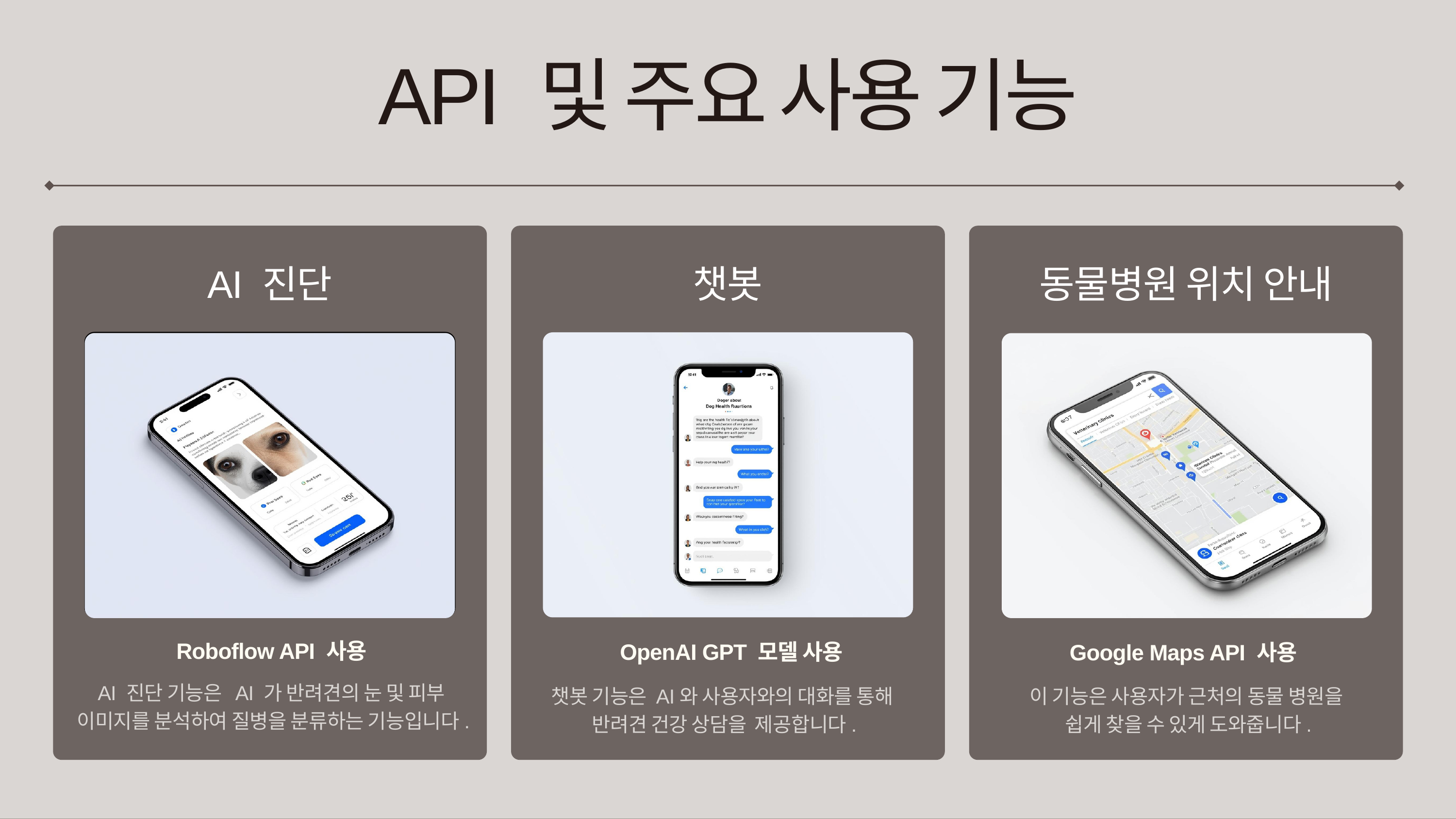

API 및 주요 사용 기능

AI 진단
챗봇
동물병원 위치 안내

Roboflow API 사용
OpenAI GPT 모델 사용
Google Maps API 사용
AI 진단 기능은  AI 가 반려견의 눈 및 피부
이미지를 분석하여 질병을 분류하는 기능입니다.
챗봇 기능은 AI와 사용자와의 대화를 통해
반려견 건강 상담을  제공합니다.
이 기능은 사용자가 근처의 동물 병원을
쉽게 찾을 수 있게 도와줍니다.